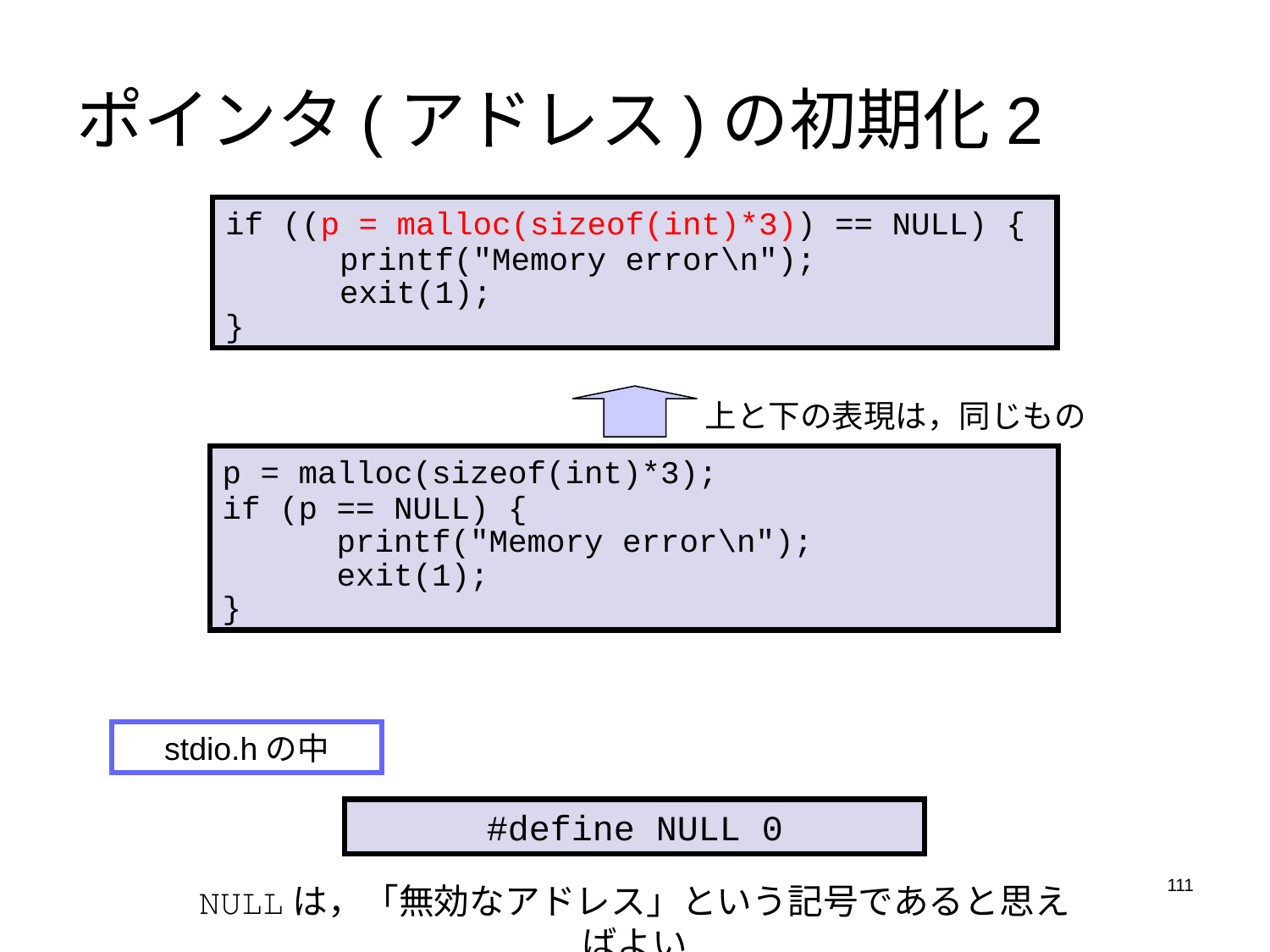

# ポインタ(アドレス)の初期化2
if ((p = malloc(sizeof(int)*3)) == NULL) {
      printf("Memory error\n");
      exit(1);
}

上と下の表現は，同じもの
p = malloc(sizeof(int)*3);
if (p == NULL) {
      printf("Memory error\n");
      exit(1);
}
stdio.hの中
#define NULL 0
111
NULLは，「無効なアドレス」という記号であると思えばよい